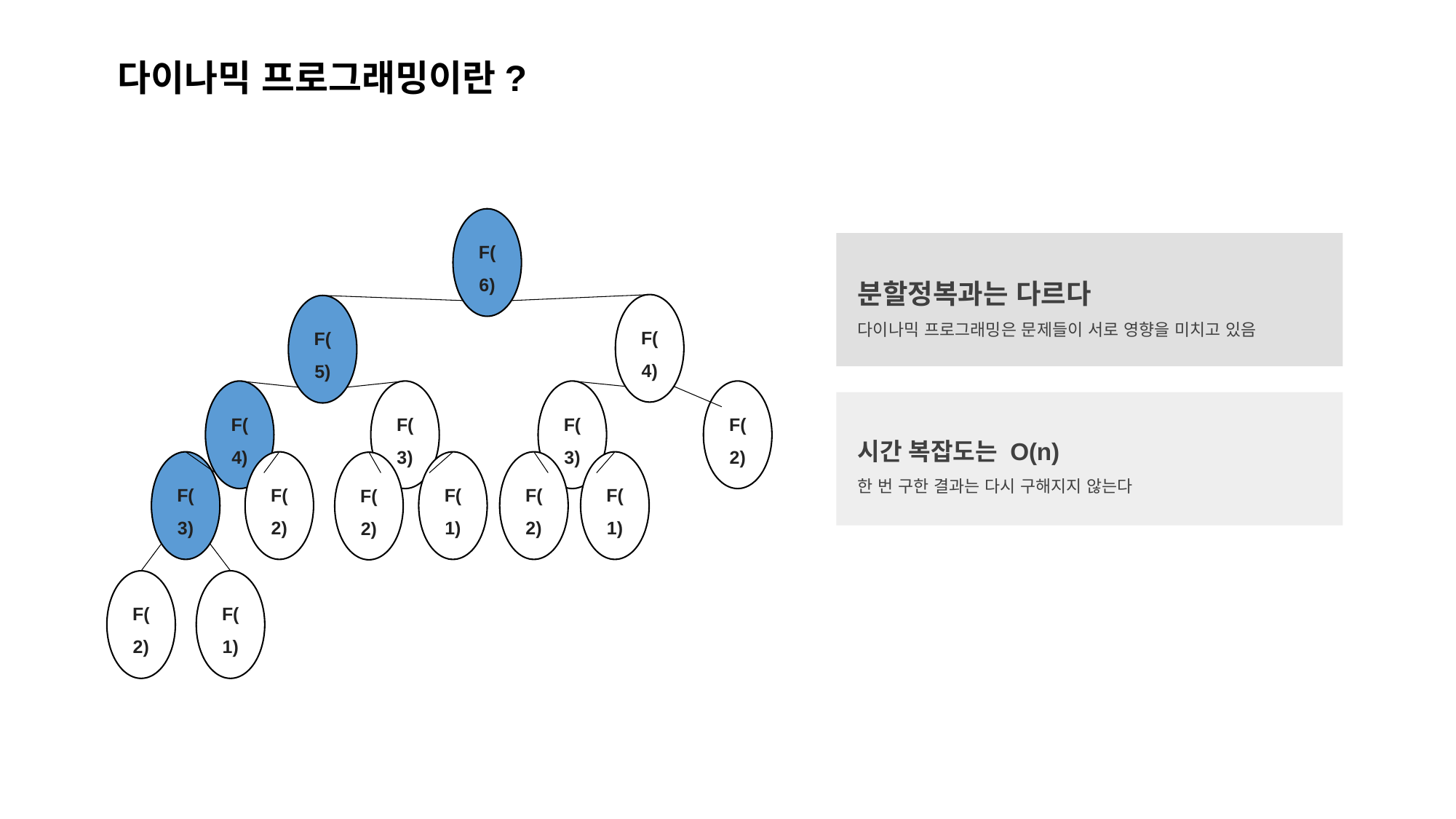

다이나믹 프로그래밍이란?
분할정복과는 다르다
다이나믹 프로그래밍은 문제들이 서로 영향을 미치고 있음
F(6)
F(4)
F(5)
시간 복잡도는 O(n)
한 번 구한 결과는 다시 구해지지 않는다
F(4)
F(2)
F(3)
F(3)
F(2)
F(1)
F(3)
F(2)
F(1)
F(2)
F(2)
F(1)